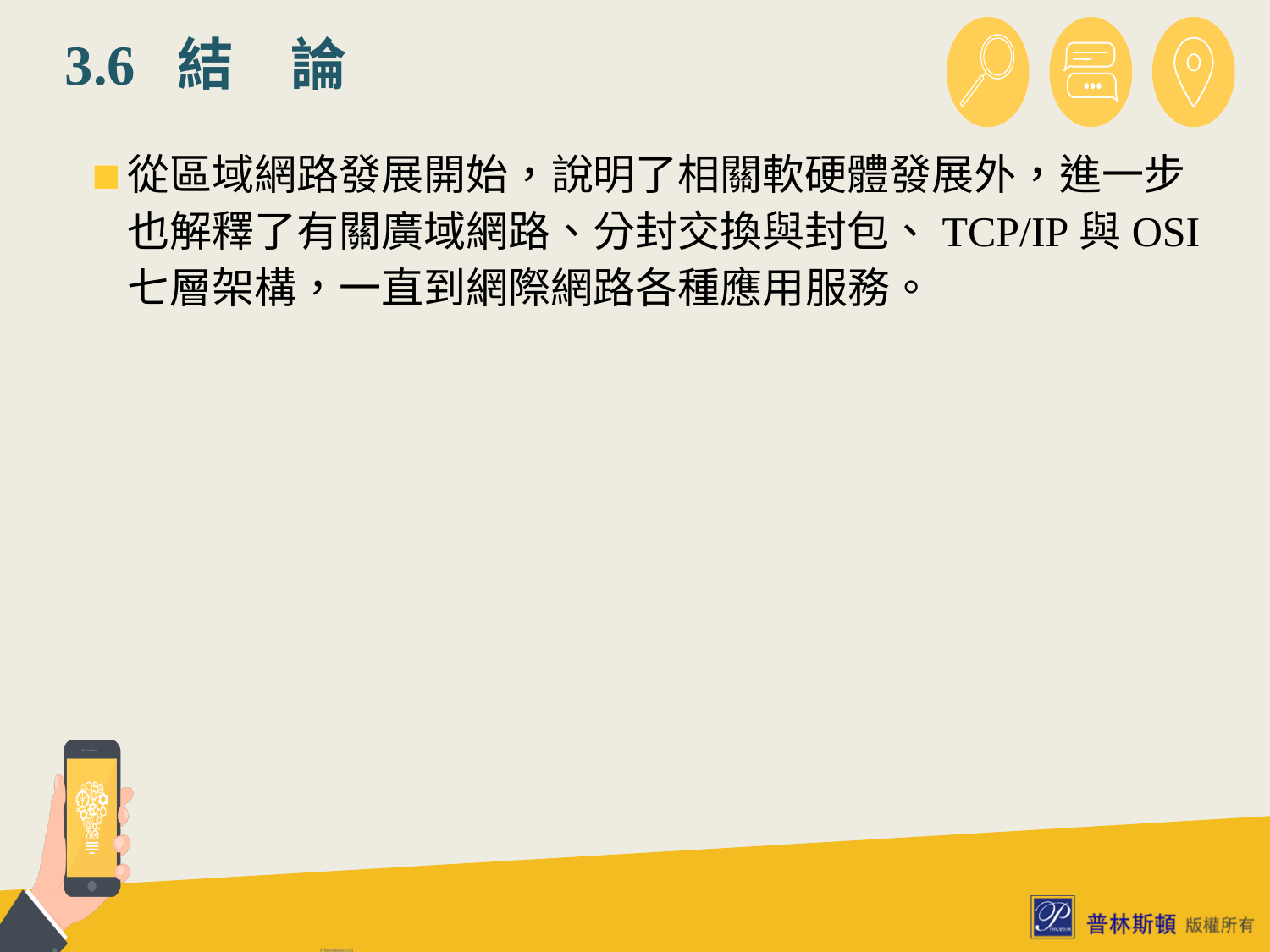

# 3.6  結　論
從區域網路發展開始，說明了相關軟硬體發展外，進一步也解釋了有關廣域網路、分封交換與封包、TCP/IP與OSI七層架構，一直到網際網路各種應用服務。